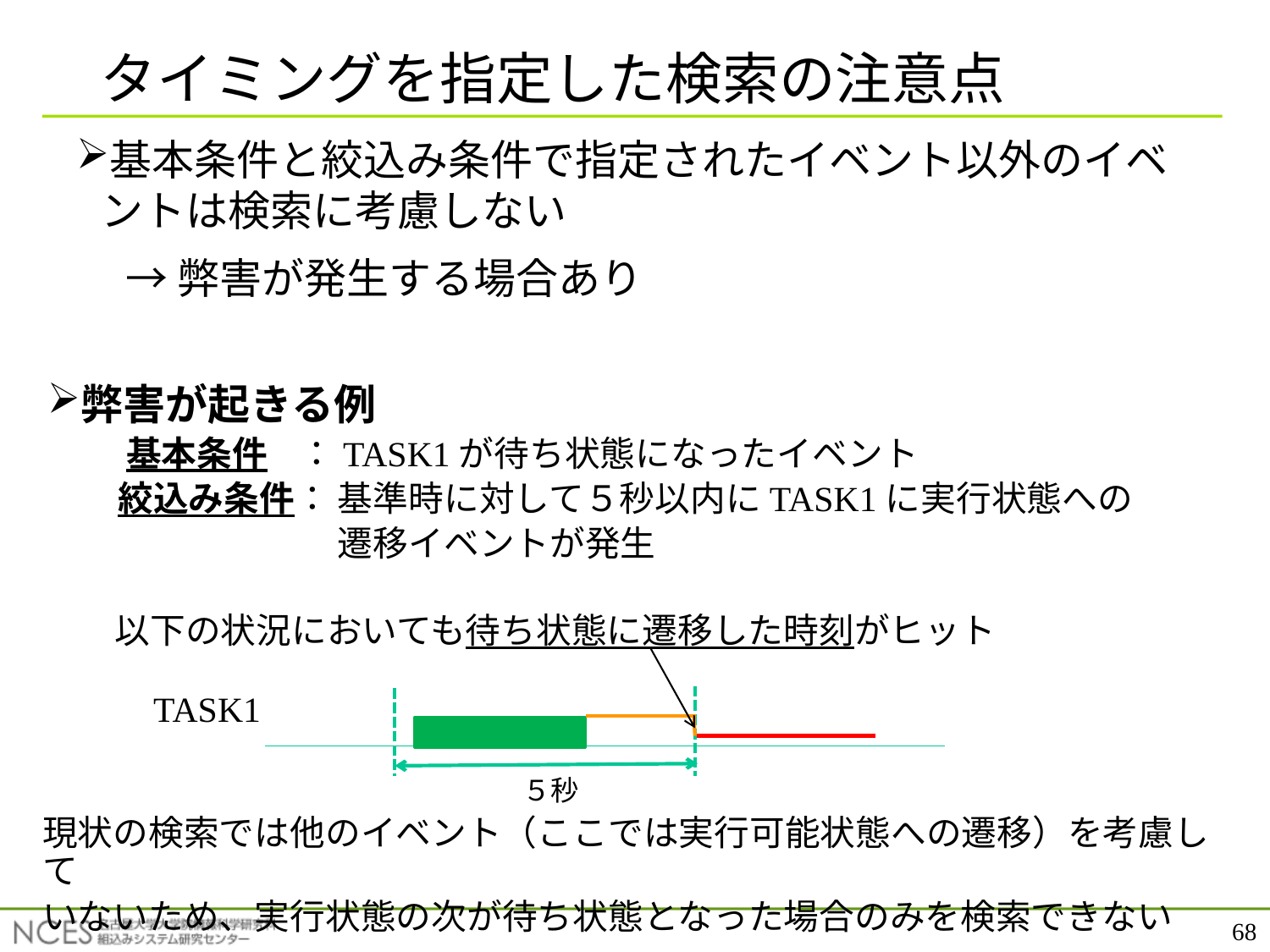

# タイミングを指定した検索の注意点
基本条件と絞込み条件で指定されたイベント以外のイベントは検索に考慮しない
　→ 弊害が発生する場合あり

弊害が起きる例
         基本条件    ：TASK1が待ち状態になったイベント
　　絞込み条件： 基準時に対して５秒以内にTASK1に実行状態への
　　　　　　　　 遷移イベントが発生
            以下の状況においても待ち状態に遷移した時刻がヒット
TASK1

５秒
現状の検索では他のイベント（ここでは実行可能状態への遷移）を考慮して
いないため、実行状態の次が待ち状態となった場合のみを検索できない
68